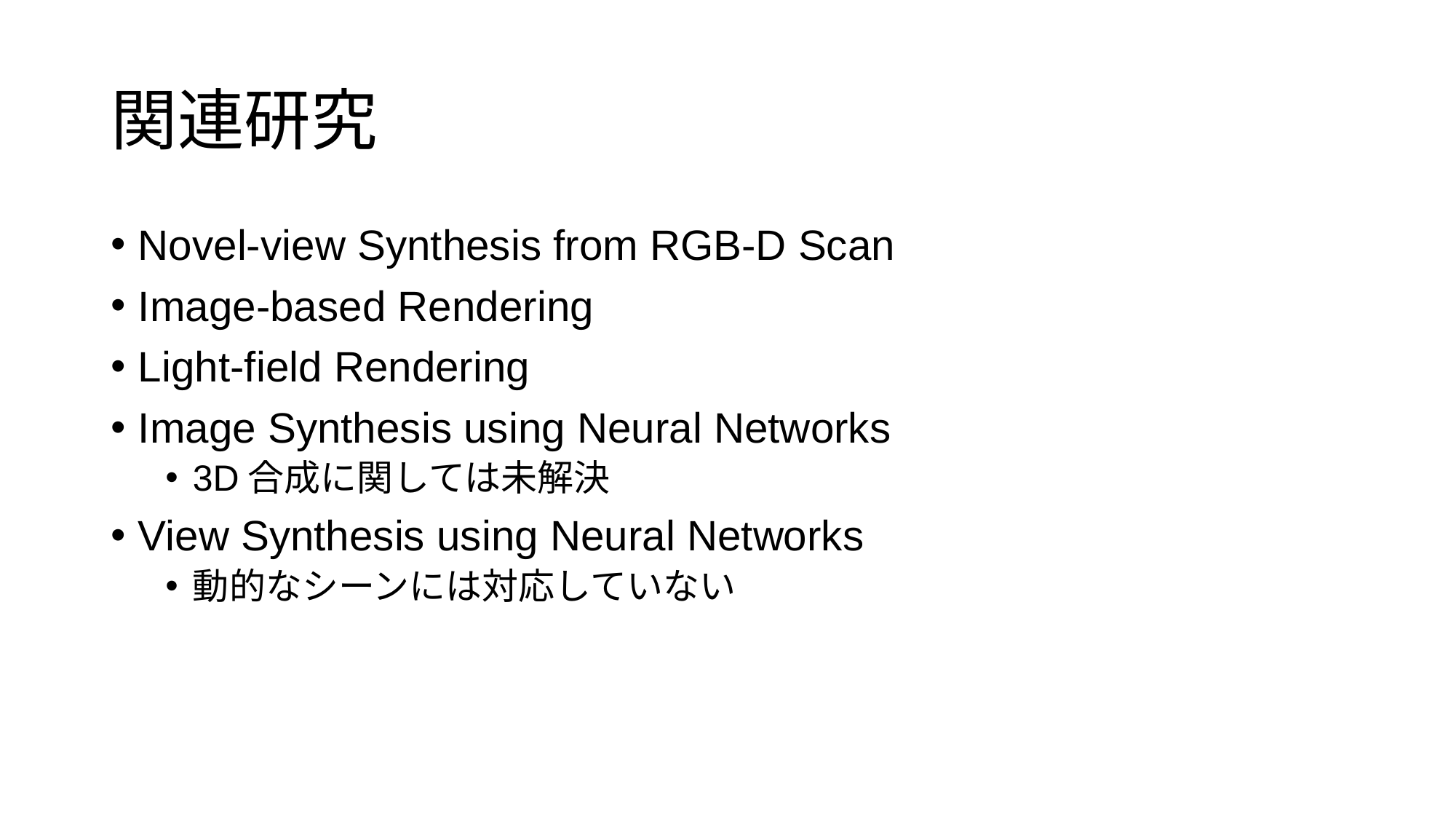

# 関連研究
Novel-view Synthesis from RGB-D Scan
Image-based Rendering
Light-field Rendering
Image Synthesis using Neural Networks
3D合成に関しては未解決
View Synthesis using Neural Networks
動的なシーンには対応していない